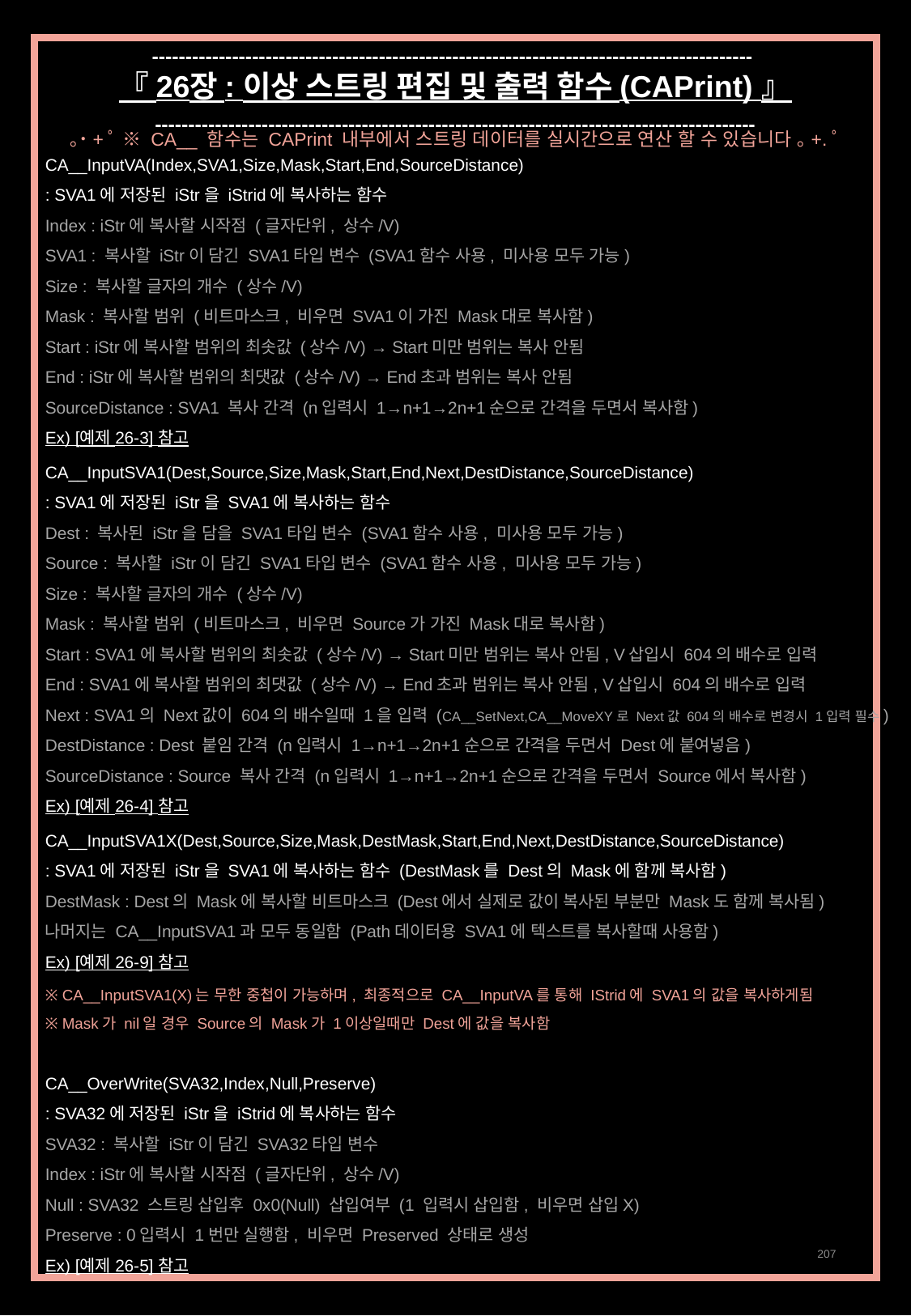

------------------------------------------------------------------------------------------
『 26장 : 이상 스트링 편집 및 출력 함수 (CAPrint) 』
------------------------------------------------------------------------------------------

｡˙+ﾟ ※ CA__ 함수는 CAPrint 내부에서 스트링 데이터를 실시간으로 연산 할 수 있습니다 ｡+.ﾟ
CA__InputVA(Index,SVA1,Size,Mask,Start,End,SourceDistance)
: SVA1에 저장된 iStr을 iStrid에 복사하는 함수
Index : iStr에 복사할 시작점 (글자단위, 상수/V)
SVA1 : 복사할 iStr이 담긴 SVA1타입 변수 (SVA1함수 사용, 미사용 모두 가능)
Size : 복사할 글자의 개수 (상수/V)
Mask : 복사할 범위 (비트마스크, 비우면 SVA1이 가진 Mask대로 복사함)
Start : iStr에 복사할 범위의 최솟값 (상수/V) → Start미만 범위는 복사 안됨
End : iStr에 복사할 범위의 최댓값 (상수/V) → End초과 범위는 복사 안됨
SourceDistance : SVA1 복사 간격 (n입력시 1→n+1→2n+1순으로 간격을 두면서 복사함)
Ex) [예제 26-3] 참고
CA__InputSVA1(Dest,Source,Size,Mask,Start,End,Next,DestDistance,SourceDistance)
: SVA1에 저장된 iStr을 SVA1에 복사하는 함수
Dest : 복사된 iStr을 담을 SVA1타입 변수 (SVA1함수 사용, 미사용 모두 가능)
Source : 복사할 iStr이 담긴 SVA1타입 변수 (SVA1함수 사용, 미사용 모두 가능)
Size : 복사할 글자의 개수 (상수/V)
Mask : 복사할 범위 (비트마스크, 비우면 Source가 가진 Mask대로 복사함)
Start : SVA1에 복사할 범위의 최솟값 (상수/V) → Start미만 범위는 복사 안됨, V삽입시 604의 배수로 입력
End : SVA1에 복사할 범위의 최댓값 (상수/V) → End초과 범위는 복사 안됨, V삽입시 604의 배수로 입력
Next : SVA1의 Next값이 604의 배수일때 1을 입력 (CA__SetNext,CA__MoveXY로 Next값 604의 배수로 변경시 1입력 필수)
DestDistance : Dest 붙임 간격 (n입력시 1→n+1→2n+1순으로 간격을 두면서 Dest에 붙여넣음)
SourceDistance : Source 복사 간격 (n입력시 1→n+1→2n+1순으로 간격을 두면서 Source에서 복사함)
Ex) [예제 26-4] 참고
CA__InputSVA1X(Dest,Source,Size,Mask,DestMask,Start,End,Next,DestDistance,SourceDistance)
: SVA1에 저장된 iStr을 SVA1에 복사하는 함수 (DestMask를 Dest의 Mask에 함께 복사함)
DestMask : Dest의 Mask에 복사할 비트마스크 (Dest에서 실제로 값이 복사된 부분만 Mask도 함께 복사됨)
나머지는 CA__InputSVA1과 모두 동일함 (Path데이터용 SVA1에 텍스트를 복사할때 사용함)
Ex) [예제 26-9] 참고
※ CA__InputSVA1(X)는 무한 중첩이 가능하며, 최종적으로 CA__InputVA를 통해 IStrid에 SVA1의 값을 복사하게됨
※ Mask가 nil일 경우 Source의 Mask가 1이상일때만 Dest에 값을 복사함

CA__OverWrite(SVA32,Index,Null,Preserve)
: SVA32에 저장된 iStr을 iStrid에 복사하는 함수
SVA32 : 복사할 iStr이 담긴 SVA32타입 변수
Index : iStr에 복사할 시작점 (글자단위, 상수/V)
Null : SVA32 스트링 삽입후 0x0(Null) 삽입여부 (1 입력시 삽입함, 비우면 삽입X)
Preserve : 0입력시 1번만 실행함, 비우면 Preserved 상태로 생성
Ex) [예제 26-5] 참고
207